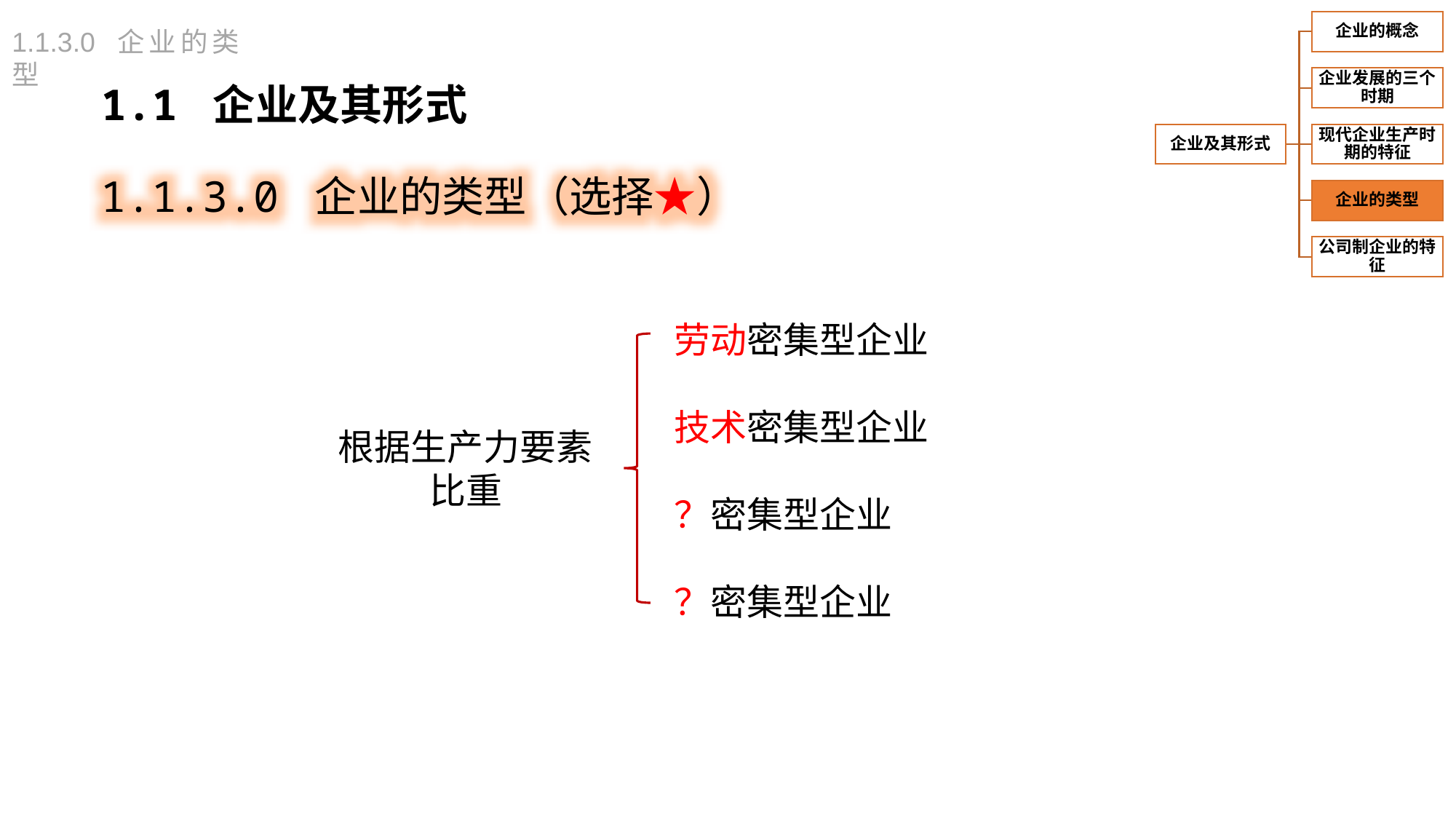

企业及其形式
企业的概念
企业发展的三个时期
现代企业生产时期的特征
企业的类型
公司制企业的特征
1.1.3.0 企业的类型
1.1 企业及其形式
1.1.3.0 企业的类型（选择★）
劳动密集型企业

技术密集型企业

？密集型企业

？密集型企业

根据生产力要素比重